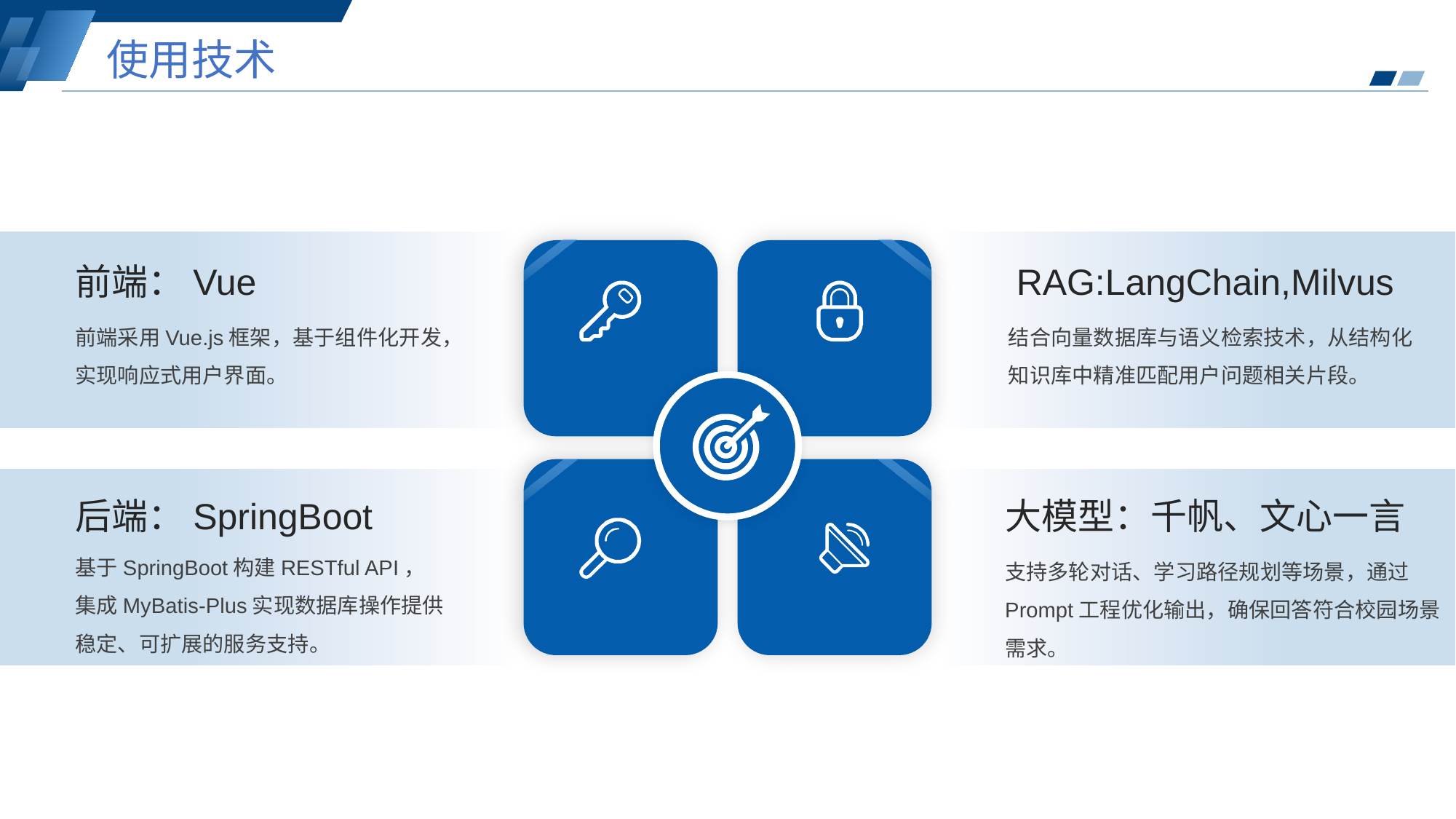

使用技术

前端：Vue
前端采用Vue.js框架，基于组件化开发，实现响应式用户界面。
RAG:LangChain,Milvus
结合向量数据库与语义检索技术，从结构化知识库中精准匹配用户问题相关片段。
01
02

后端：SpringBoot
基于SpringBoot构建RESTful API，集成MyBatis-Plus实现数据库操作提供稳定、可扩展的服务支持。
大模型：千帆、文心一言
支持多轮对话、学习路径规划等场景，通过Prompt工程优化输出，确保回答符合校园场景需求。
03
04